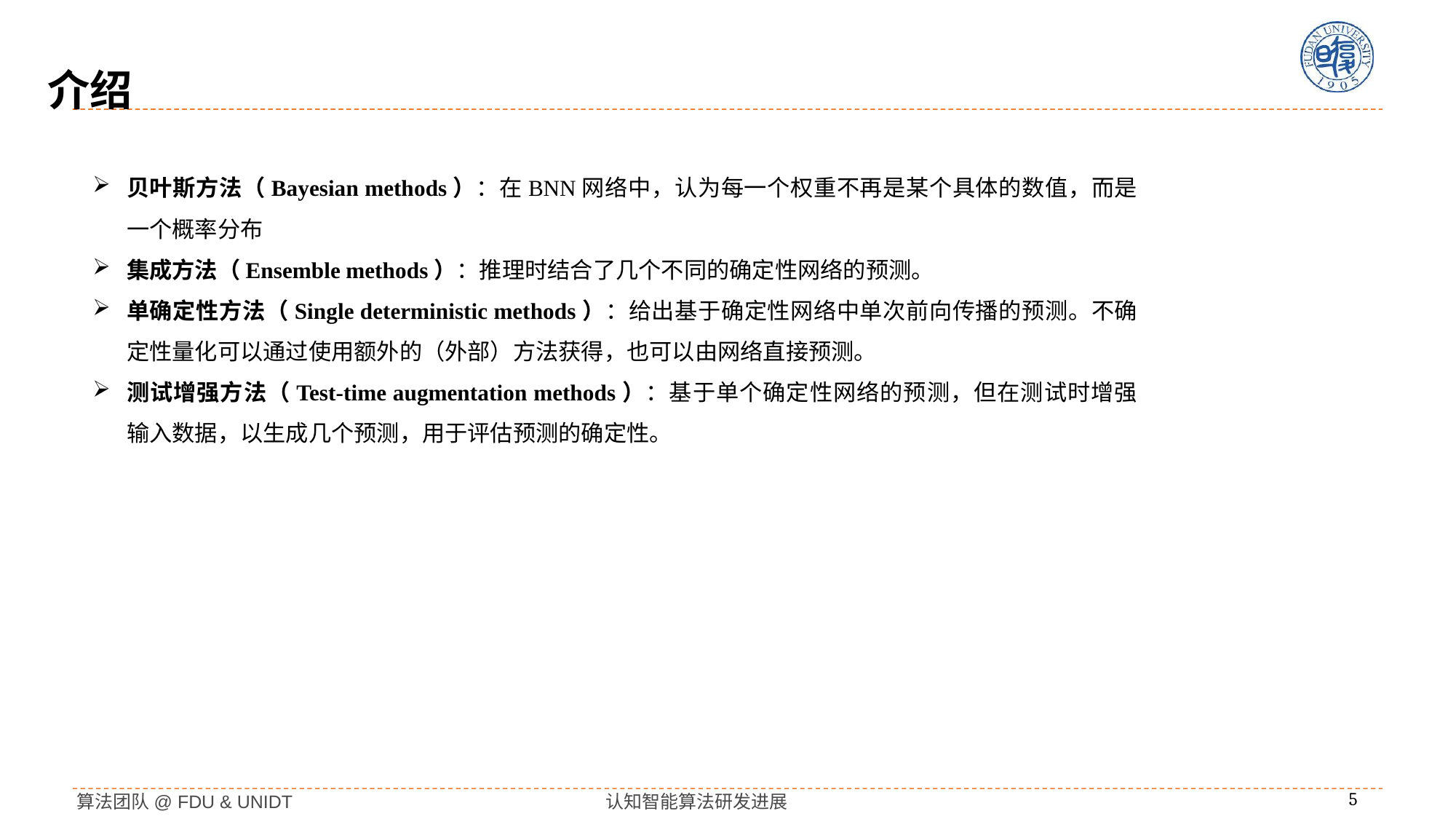

介绍
贝叶斯方法（Bayesian methods）：在BNN网络中，认为每一个权重不再是某个具体的数值，而是一个概率分布
集成方法（Ensemble methods）：推理时结合了几个不同的确定性网络的预测。
单确定性方法（Single deterministic methods）：给出基于确定性网络中单次前向传播的预测。不确定性量化可以通过使用额外的（外部）方法获得，也可以由网络直接预测。
测试增强方法（Test-time augmentation methods）：基于单个确定性网络的预测，但在测试时增强输入数据，以生成几个预测，用于评估预测的确定性。